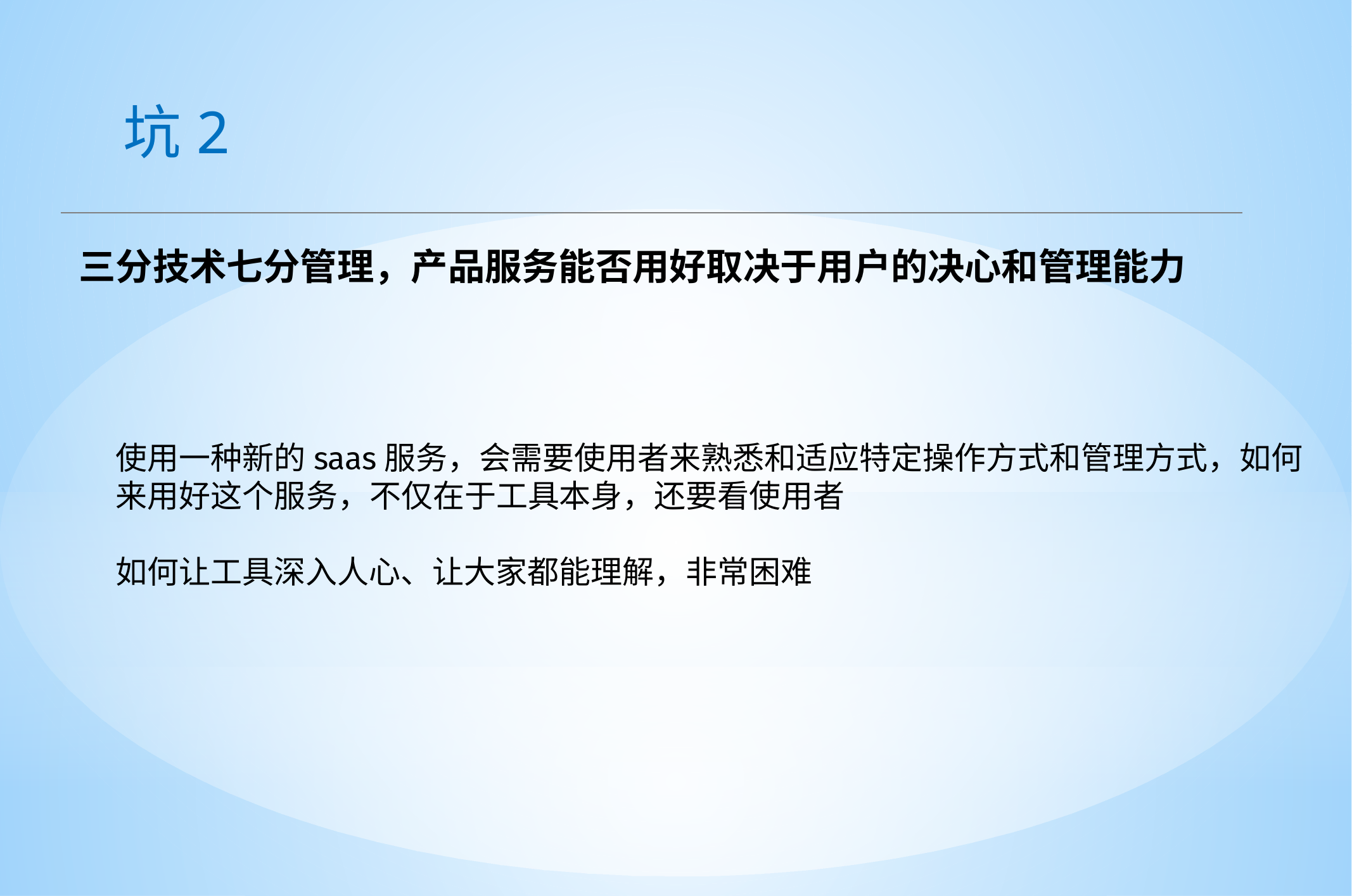

坑2
三分技术七分管理，产品服务能否用好取决于用户的决心和管理能力
使用一种新的saas服务，会需要使用者来熟悉和适应特定操作方式和管理方式，如何
来用好这个服务，不仅在于工具本身，还要看使用者

如何让工具深入人心、让大家都能理解，非常困难